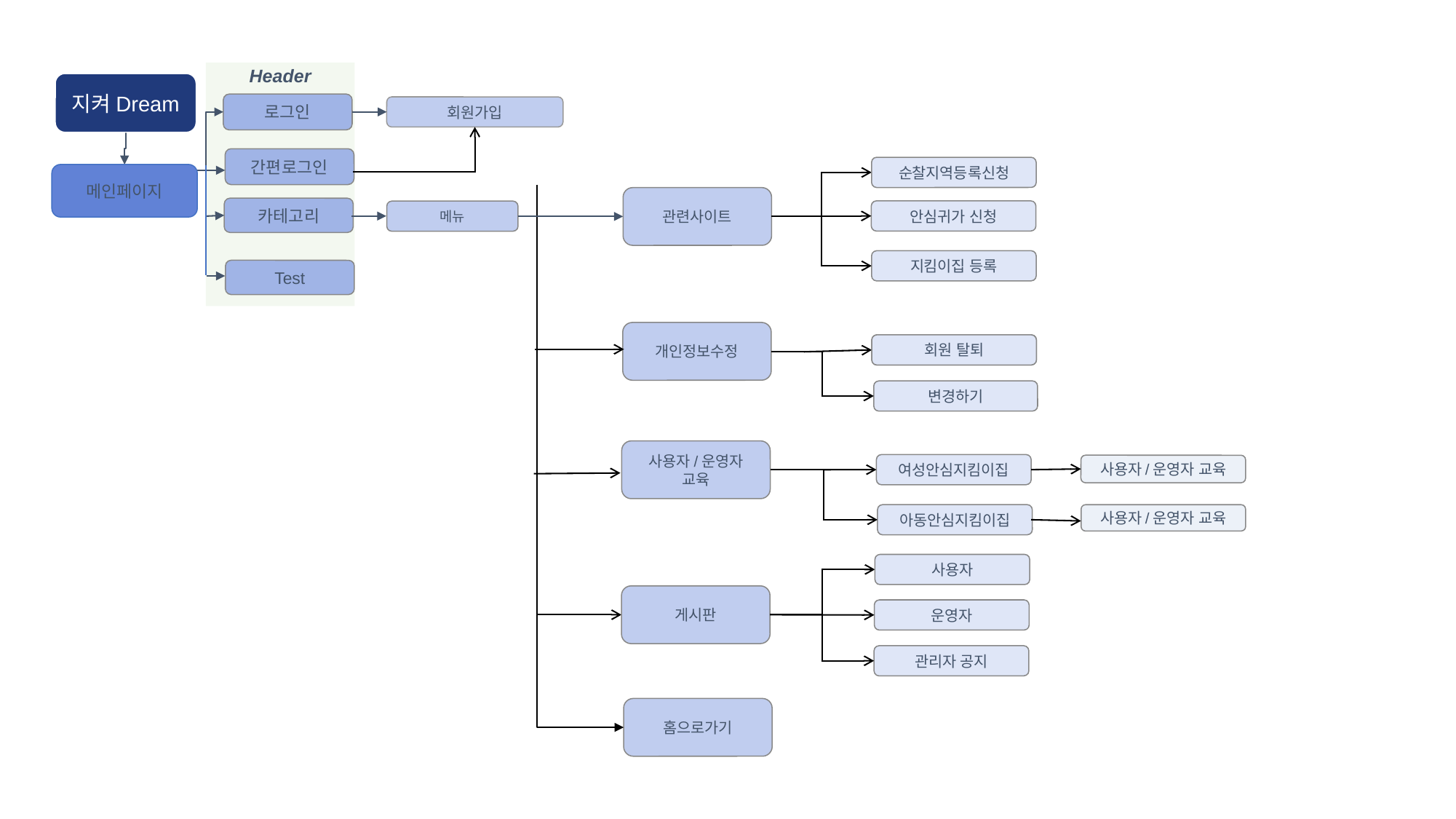

Header

지켜Dream
로그인
회원가입
간편로그인
순찰지역등록신청
메인페이지
관련사이트
카테고리
안심귀가 신청
메뉴
지킴이집 등록
Test
개인정보수정
회원 탈퇴
회원 탈퇴
변경하기
사용자/운영자 교육
여성안심지킴이집
사용자/운영자 교육
아동안심지킴이집
사용자/운영자 교육
사용자
게시판
운영자
관리자 공지
홈으로가기